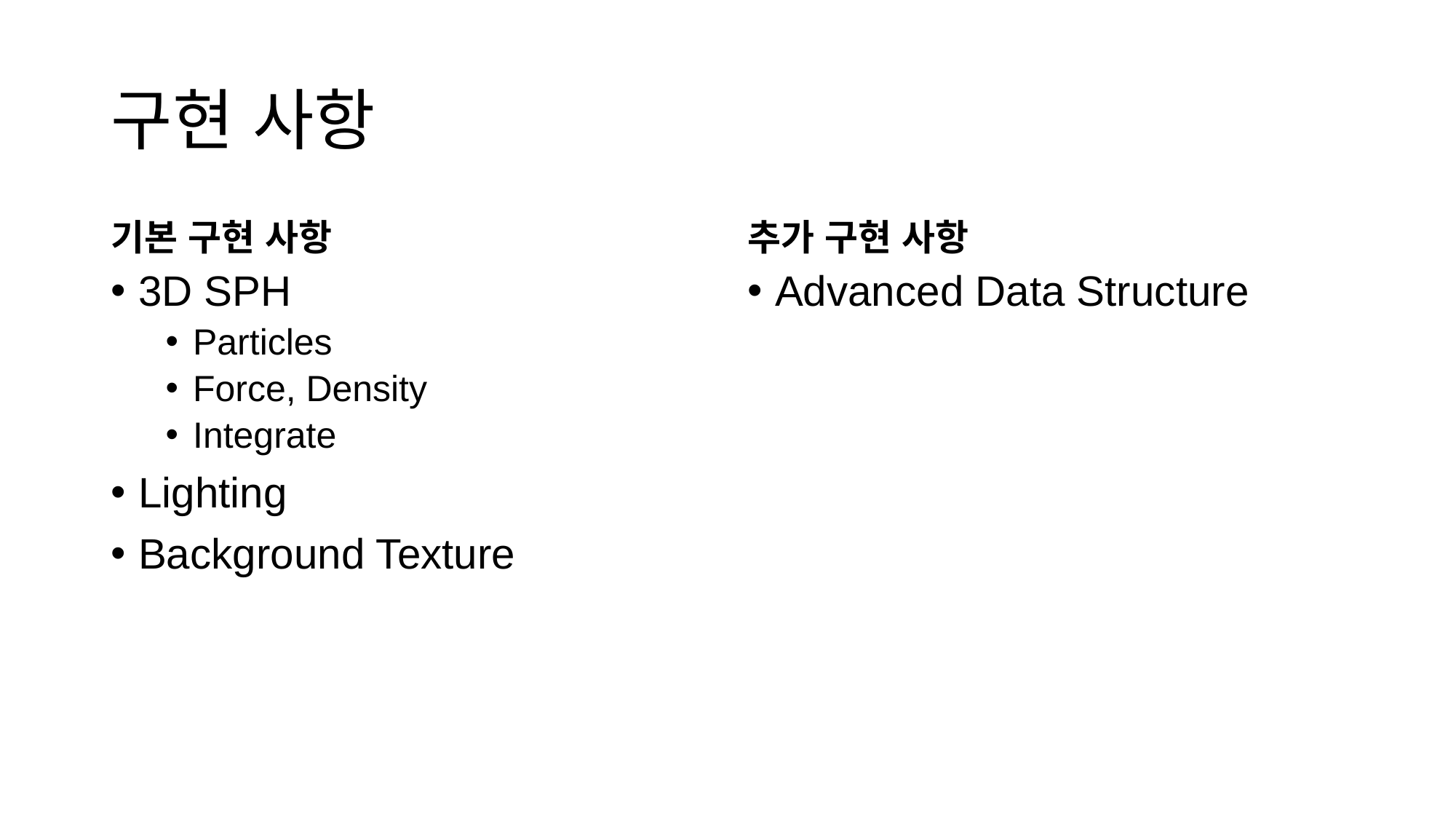

# 구현 사항
기본 구현 사항
추가 구현 사항
3D SPH
Particles
Force, Density
Integrate
Lighting
Background Texture
Advanced Data Structure